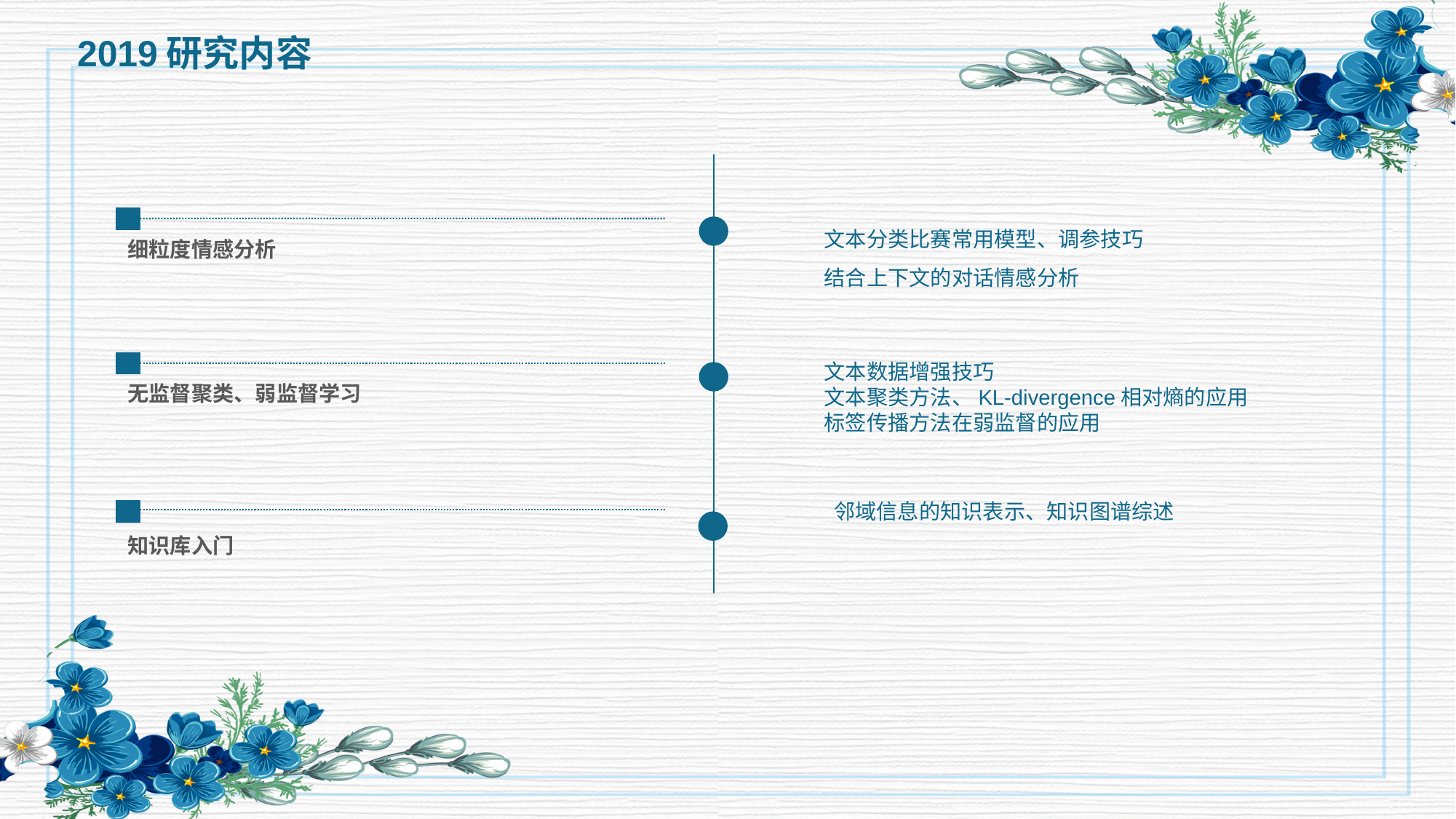

2019研究内容

文本分类比赛常用模型、调参技巧
结合上下文的对话情感分析
细粒度情感分析

文本数据增强技巧
文本聚类方法、KL-divergence相对熵的应用
标签传播方法在弱监督的应用
无监督聚类、弱监督学习
邻域信息的知识表示、知识图谱综述

知识库入门